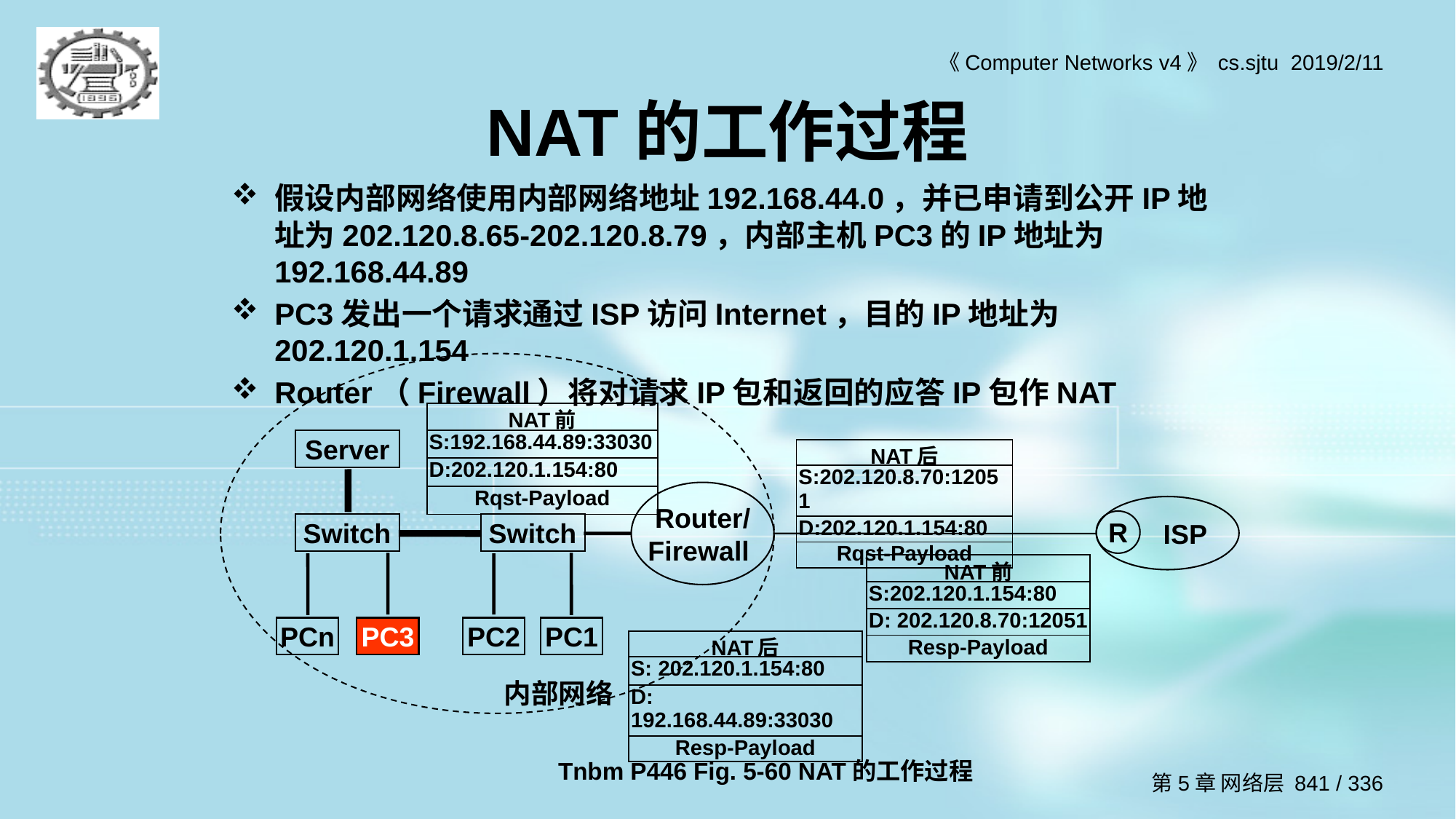

# NAT的工作过程
假设内部网络使用内部网络地址192.168.44.0，并已申请到公开IP地址为202.120.8.65-202.120.8.79，内部主机PC3的IP地址为192.168.44.89
PC3发出一个请求通过ISP访问Internet，目的IP地址为202.120.1.154
Router（Firewall）将对请求IP包和返回的应答IP包作NAT

Server

Router/
Firewall
ISP
R
Switch
Switch

PCn
PC3
PC2
PC1
| NAT前 |
| --- |
| S:192.168.44.89:33030 |
| D:202.120.1.154:80 |
| Rqst-Payload |
| NAT后 |
| --- |
| S:202.120.8.70:12051 |
| D:202.120.1.154:80 |
| Rqst-Payload |
| NAT前 |
| --- |
| S:202.120.1.154:80 |
| D: 202.120.8.70:12051 |
| Resp-Payload |
| NAT后 |
| --- |
| S: 202.120.1.154:80 |
| D: 192.168.44.89:33030 |
| Resp-Payload |
内部网络
Tnbm P446 Fig. 5-60 NAT的工作过程